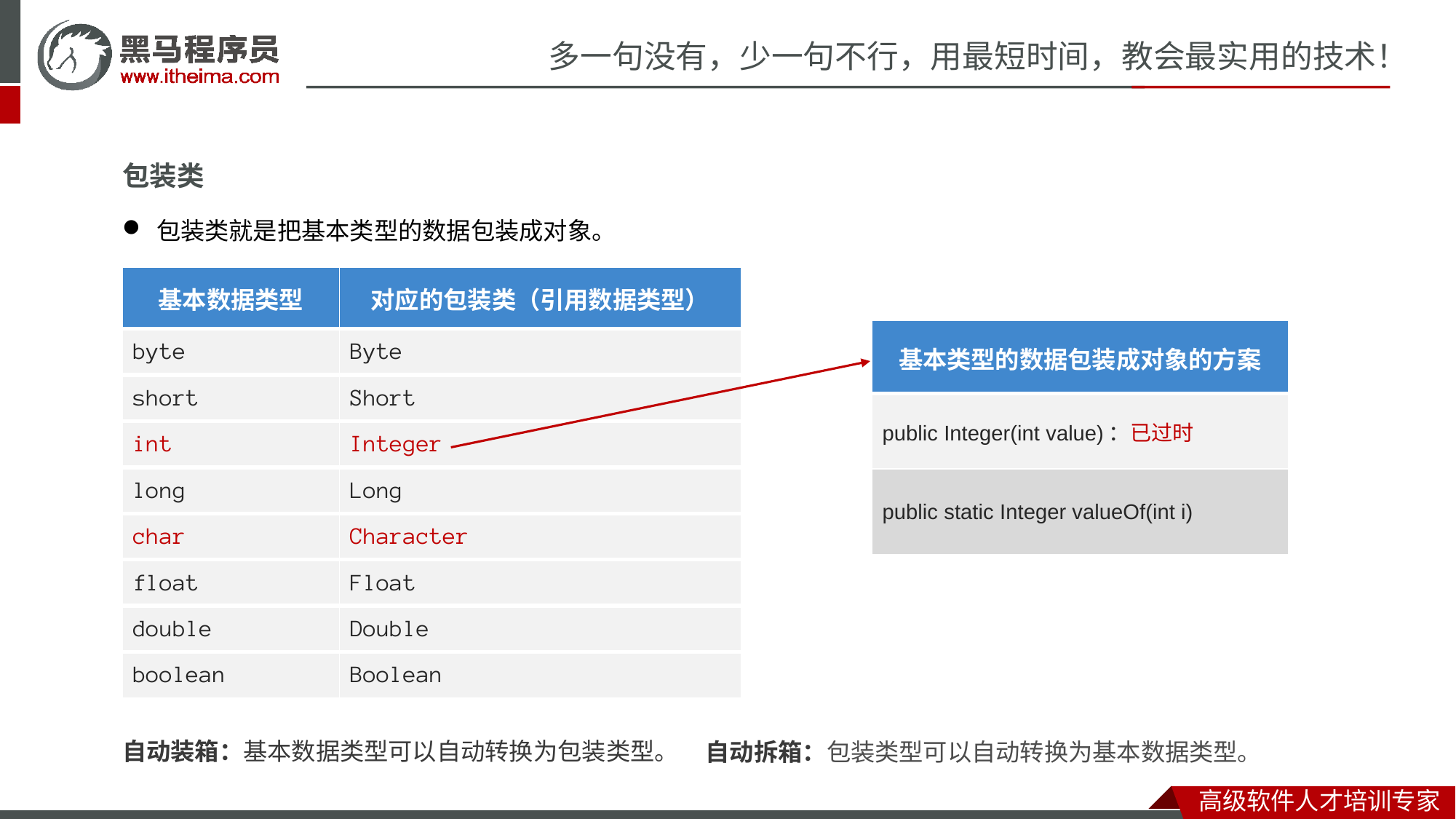

包装类
包装类就是把基本类型的数据包装成对象。
| 基本数据类型 | 对应的包装类（引用数据类型） |
| --- | --- |
| byte | Byte |
| short | Short |
| int | Integer |
| long | Long |
| char | Character |
| float | Float |
| double | Double |
| boolean | Boolean |
| 基本类型的数据包装成对象的方案 |
| --- |
| public Integer(int value)：已过时 |
| public static Integer valueOf(int i) |
自动装箱：基本数据类型可以自动转换为包装类型。
自动拆箱：包装类型可以自动转换为基本数据类型。